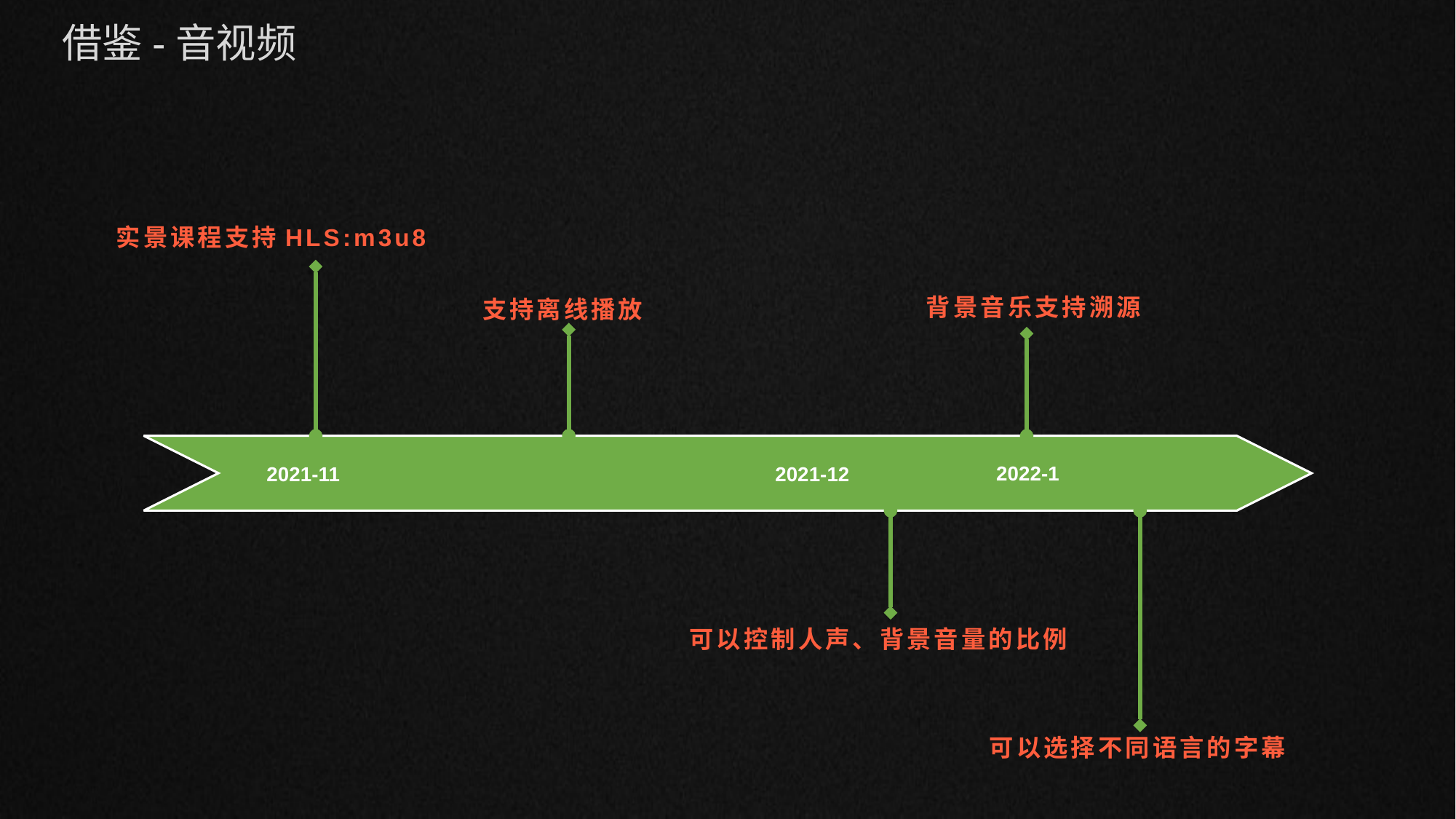

借鉴-音视频
实景课程支持HLS:m3u8

2021-11
2021-12

背景音乐支持溯源
支持离线播放
2022-1
可以控制人声、背景音量的比例
可以选择不同语言的字幕